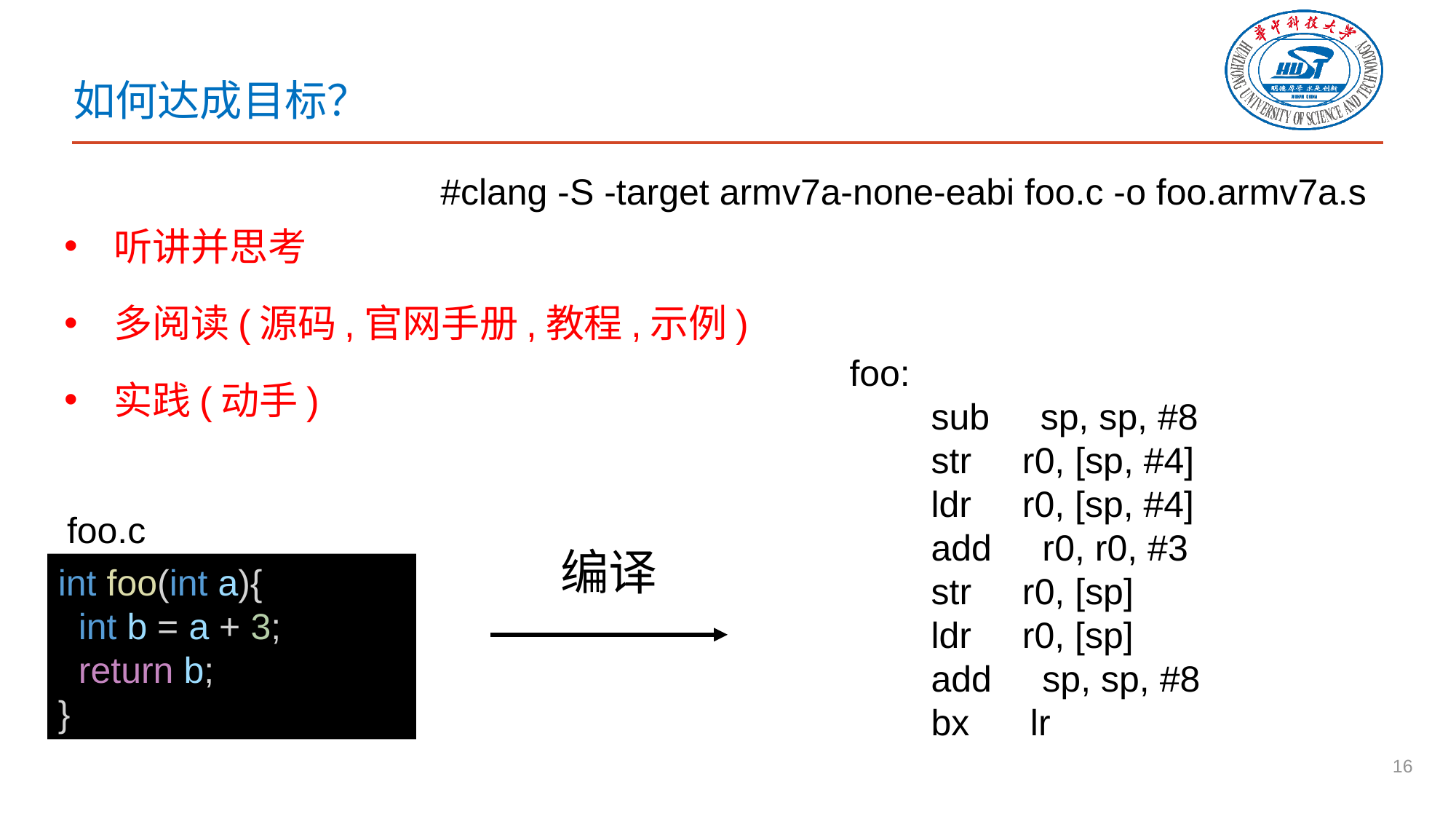

# 如何达成目标？
#clang -S -target armv7a-none-eabi foo.c -o foo.armv7a.s
听讲并思考
多阅读(源码,官网手册,教程,示例)
实践(动手)
foo:
        sub     sp, sp, #8
        str     r0, [sp, #4]
        ldr     r0, [sp, #4]
        add     r0, r0, #3
        str     r0, [sp]
        ldr     r0, [sp]
        add     sp, sp, #8
        bx      lr
foo.c
编译
int foo(int a){
  int b = a + 3;
  return b;
}
16